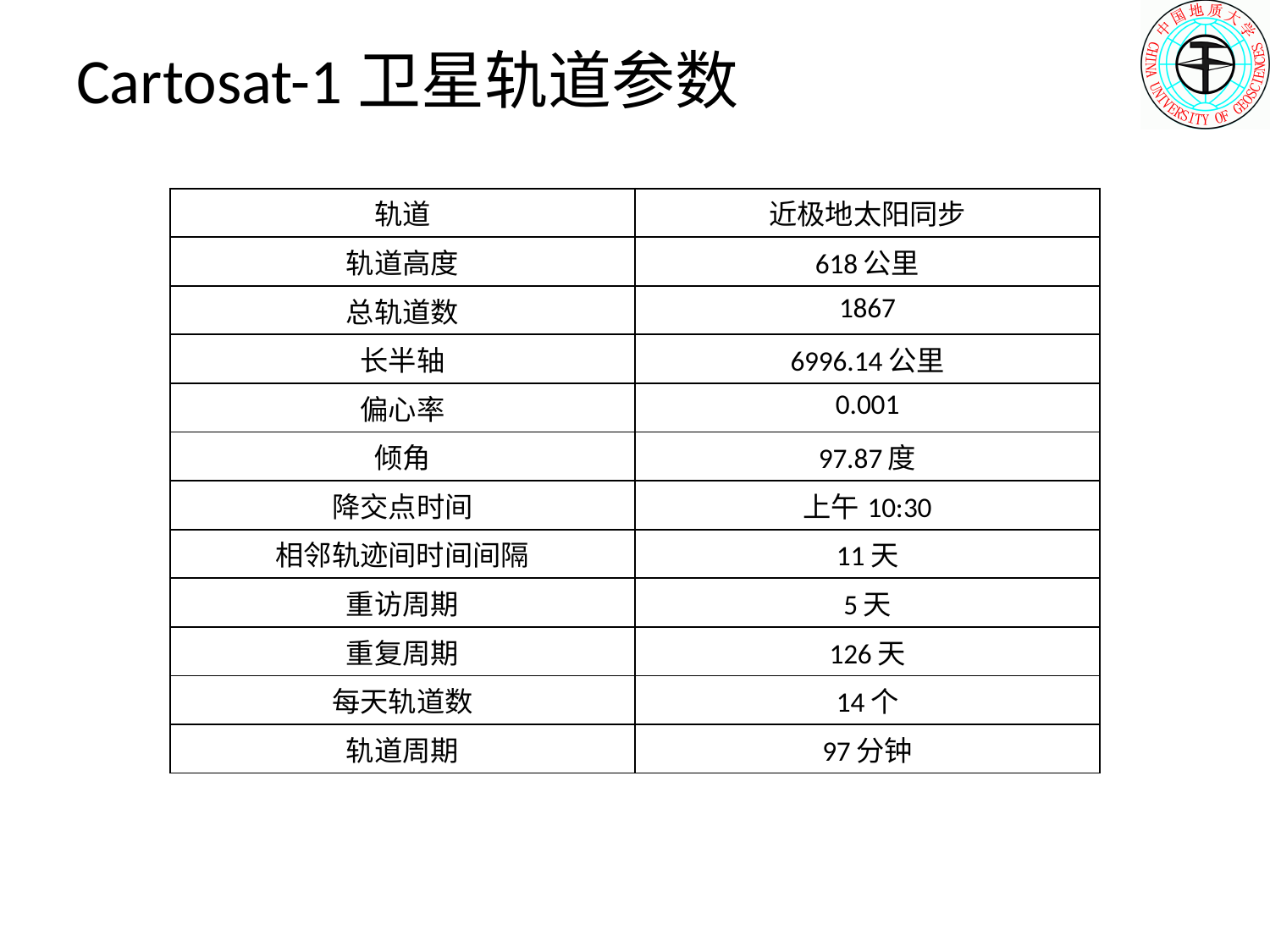

# Cartosat-1卫星轨道参数
| 轨道 | 近极地太阳同步 |
| --- | --- |
| 轨道高度 | 618公里 |
| 总轨道数 | 1867 |
| 长半轴 | 6996.14公里 |
| 偏心率 | 0.001 |
| 倾角 | 97.87度 |
| 降交点时间 | 上午10:30 |
| 相邻轨迹间时间间隔 | 11天 |
| 重访周期 | 5天 |
| 重复周期 | 126天 |
| 每天轨道数 | 14个 |
| 轨道周期 | 97分钟 |